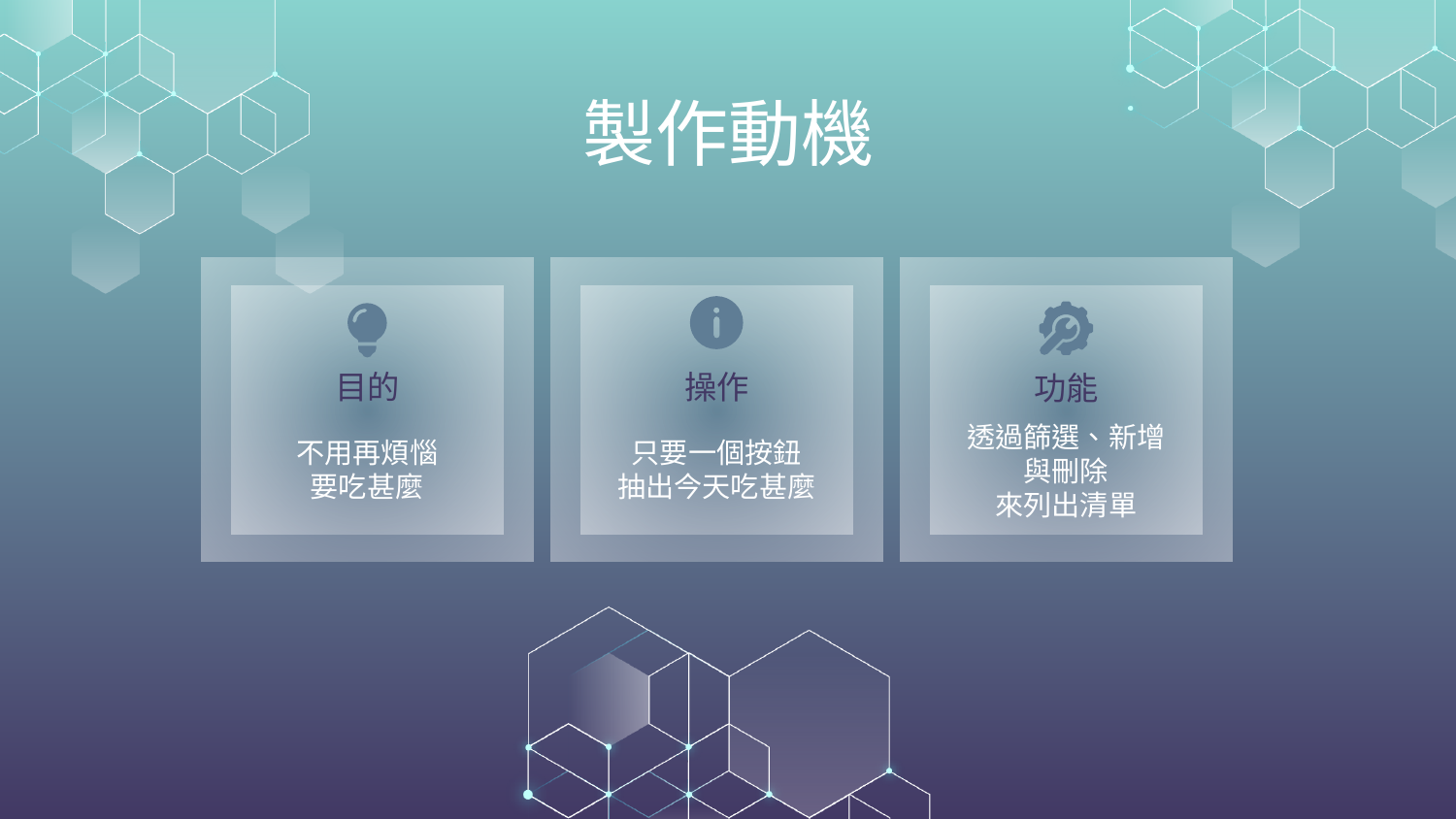

# 製作動機

操作
目的
功能
只要一個按鈕
抽出今天吃甚麼
不用再煩惱
要吃甚麼
透過篩選、新增與刪除
來列出清單